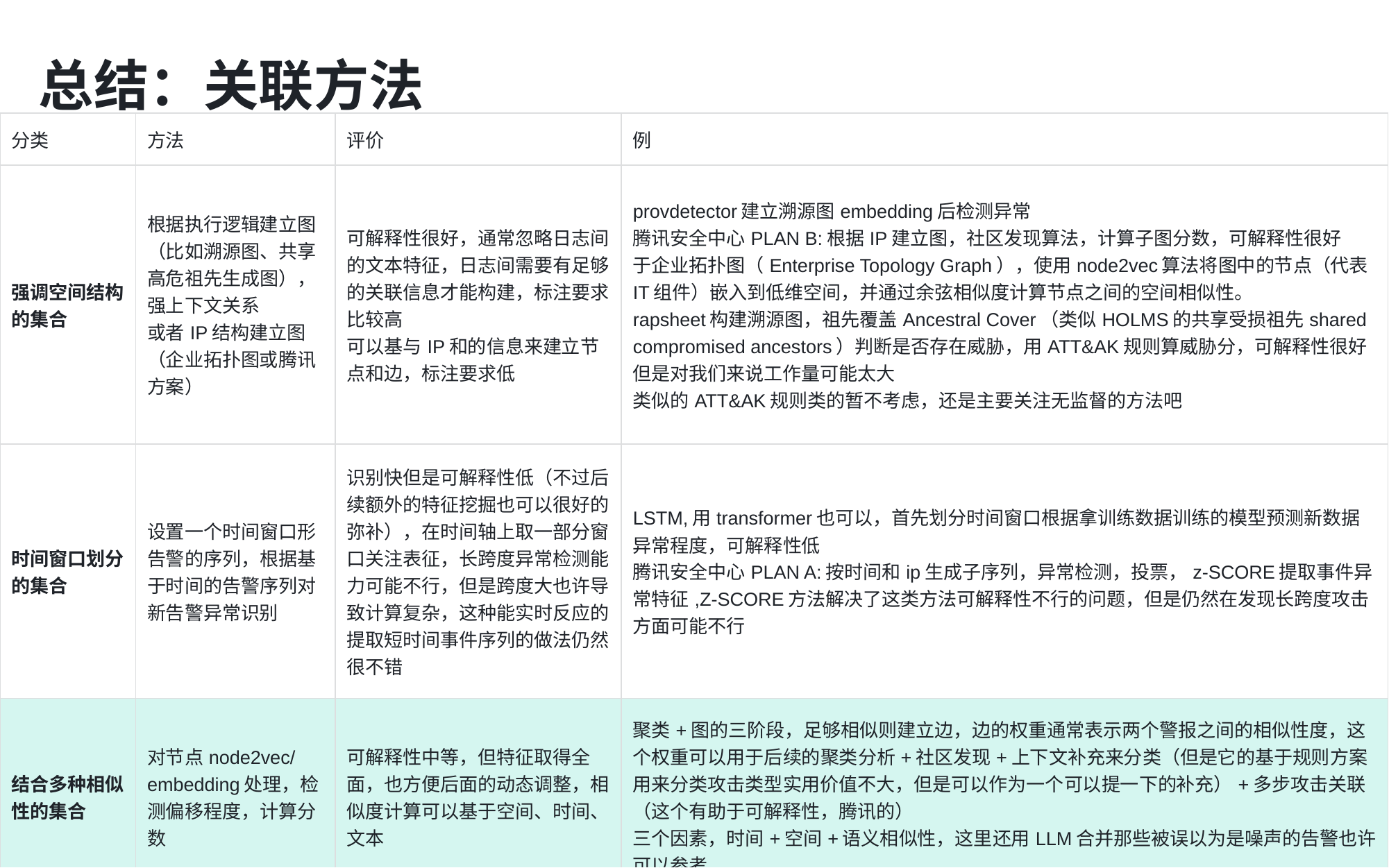

总结：关联方法
| 分类 | 方法 | 评价 | 例 |
| --- | --- | --- | --- |
| 强调空间结构的集合 | 根据执行逻辑建立图（比如溯源图、共享高危祖先生成图），强上下文关系 或者IP结构建立图（企业拓扑图或腾讯方案） | 可解释性很好，通常忽略日志间的文本特征，日志间需要有足够的关联信息才能构建，标注要求比较高 可以基与IP和的信息来建立节点和边，标注要求低 | provdetector建立溯源图embedding后检测异常 腾讯安全中心PLAN B:根据IP建立图，社区发现算法，计算子图分数，可解释性很好 于企业拓扑图（Enterprise Topology Graph），使用node2vec算法将图中的节点（代表IT组件）嵌入到低维空间，并通过余弦相似度计算节点之间的空间相似性。 rapsheet构建溯源图，祖先覆盖Ancestral Cover（类似HOLMS的共享受损祖先shared compromised ancestors）判断是否存在威胁，用ATT&AK规则算威胁分，可解释性很好但是对我们来说工作量可能太大 类似的ATT&AK规则类的暂不考虑，还是主要关注无监督的方法吧 |
| 时间窗口划分的集合 | 设置一个时间窗口形告警的序列，根据基于时间的告警序列对新告警异常识别 | 识别快但是可解释性低（不过后续额外的特征挖掘也可以很好的弥补），在时间轴上取一部分窗口关注表征，长跨度异常检测能力可能不行，但是跨度大也许导致计算复杂，这种能实时反应的提取短时间事件序列的做法仍然很不错 | LSTM,用transformer也可以，首先划分时间窗口根据拿训练数据训练的模型预测新数据异常程度，可解释性低 腾讯安全中心PLAN A:按时间和ip生成子序列，异常检测，投票，z-SCORE提取事件异常特征,Z-SCORE方法解决了这类方法可解释性不行的问题，但是仍然在发现长跨度攻击方面可能不行 |
| 结合多种相似性的集合 | 对节点node2vec/embedding处理，检测偏移程度，计算分数 | 可解释性中等，但特征取得全面，也方便后面的动态调整，相似度计算可以基于空间、时间、文本 | 聚类+图的三阶段，足够相似则建立边，边的权重通常表示两个警报之间的相似性度，这个权重可以用于后续的聚类分析+社区发现+上下文补充来分类（但是它的基于规则方案用来分类攻击类型实用价值不大，但是可以作为一个可以提一下的补充）+多步攻击关联（这个有助于可解释性，腾讯的） 三个因素，时间+空间+语义相似性，这里还用LLM合并那些被误以为是噪声的告警也许可以参考 |